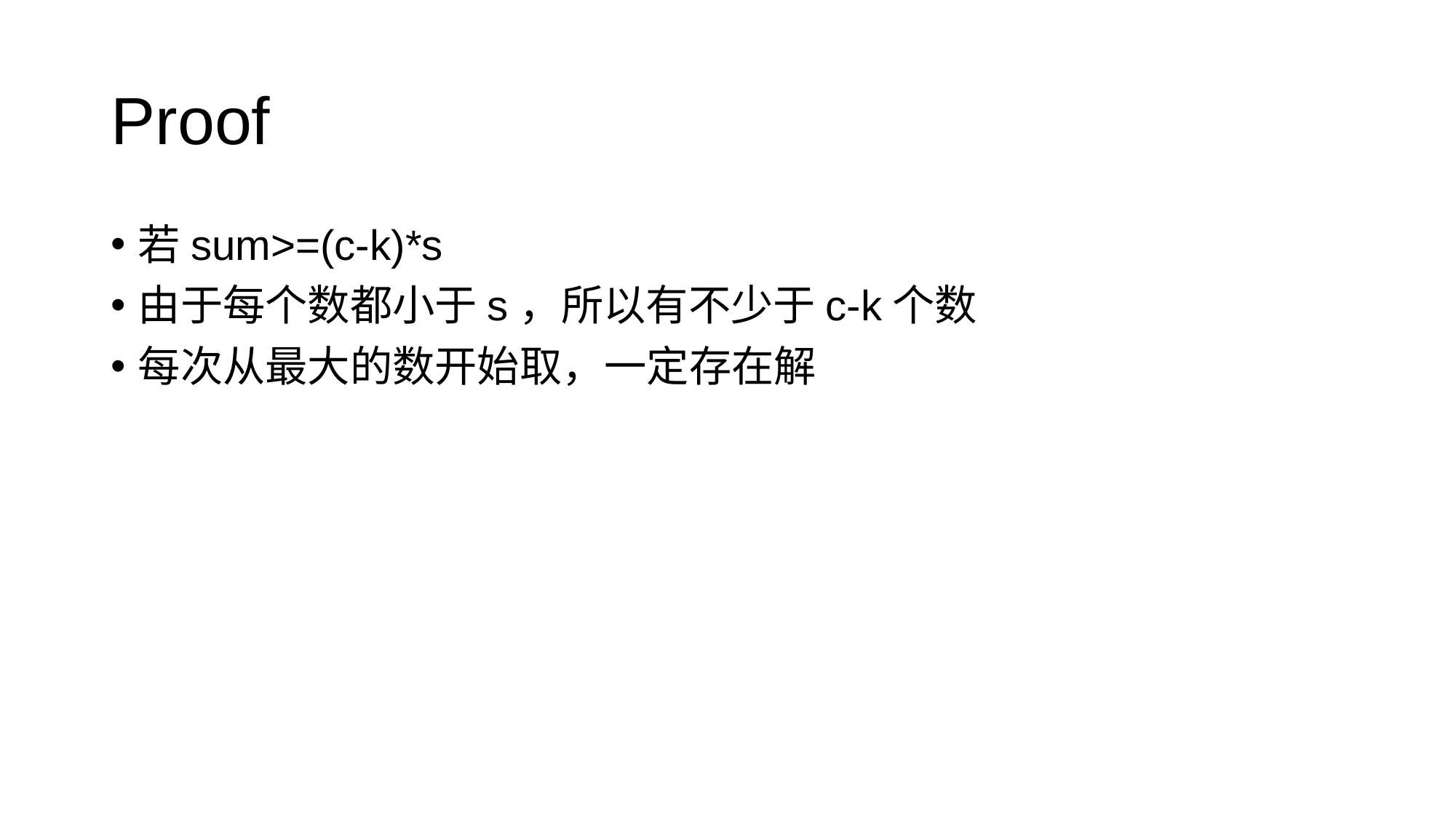

# Proof
若sum>=(c-k)*s
由于每个数都小于s，所以有不少于c-k个数
每次从最大的数开始取，一定存在解